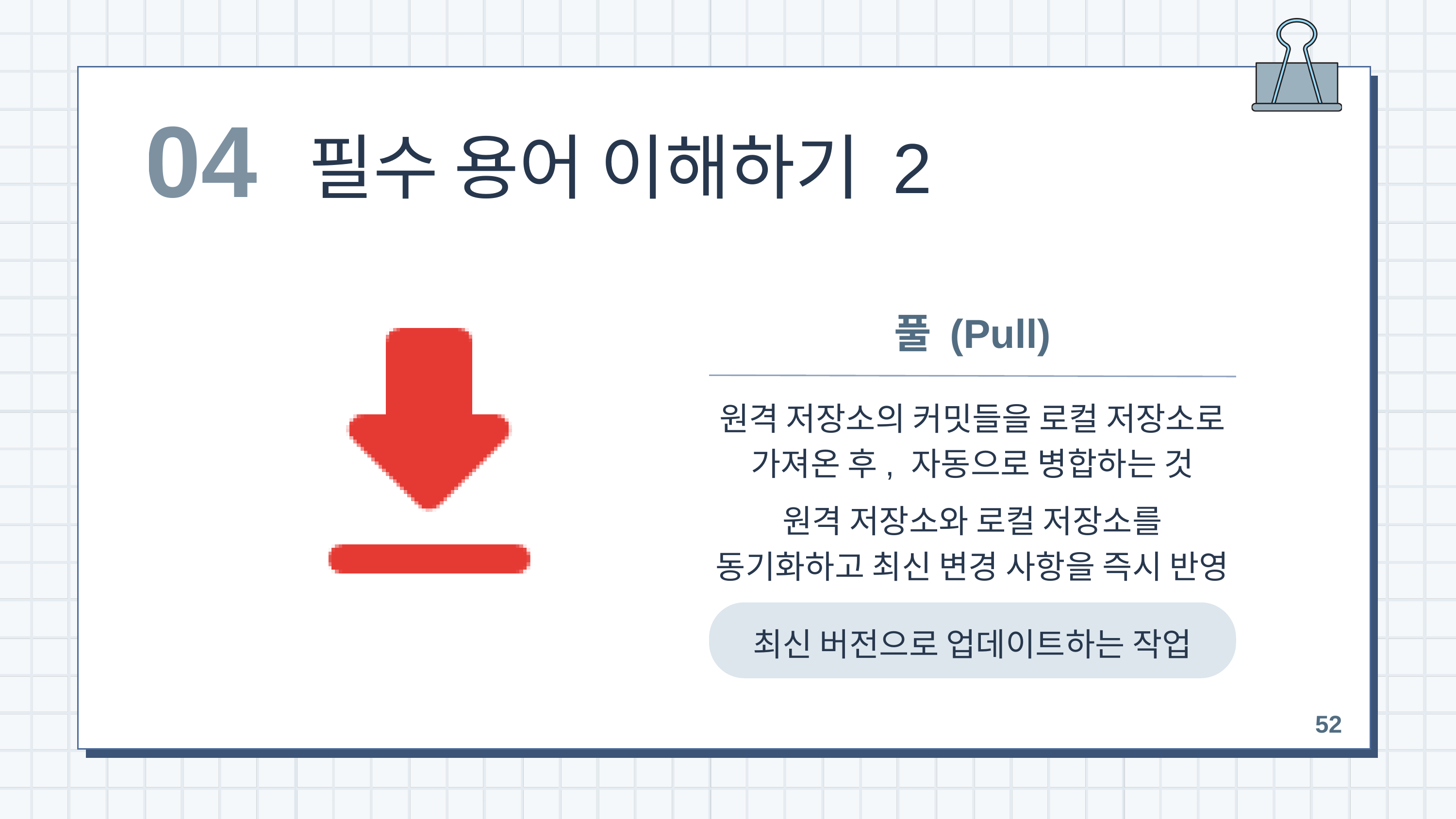

04
필수 용어 이해하기 2
풀 (Pull)

원격 저장소의 커밋들을 로컬 저장소로 가져온 후, 자동으로 병합하는 것
원격 저장소와 로컬 저장소를
동기화하고 최신 변경 사항을 즉시 반영

최신 버전으로 업데이트하는 작업
52